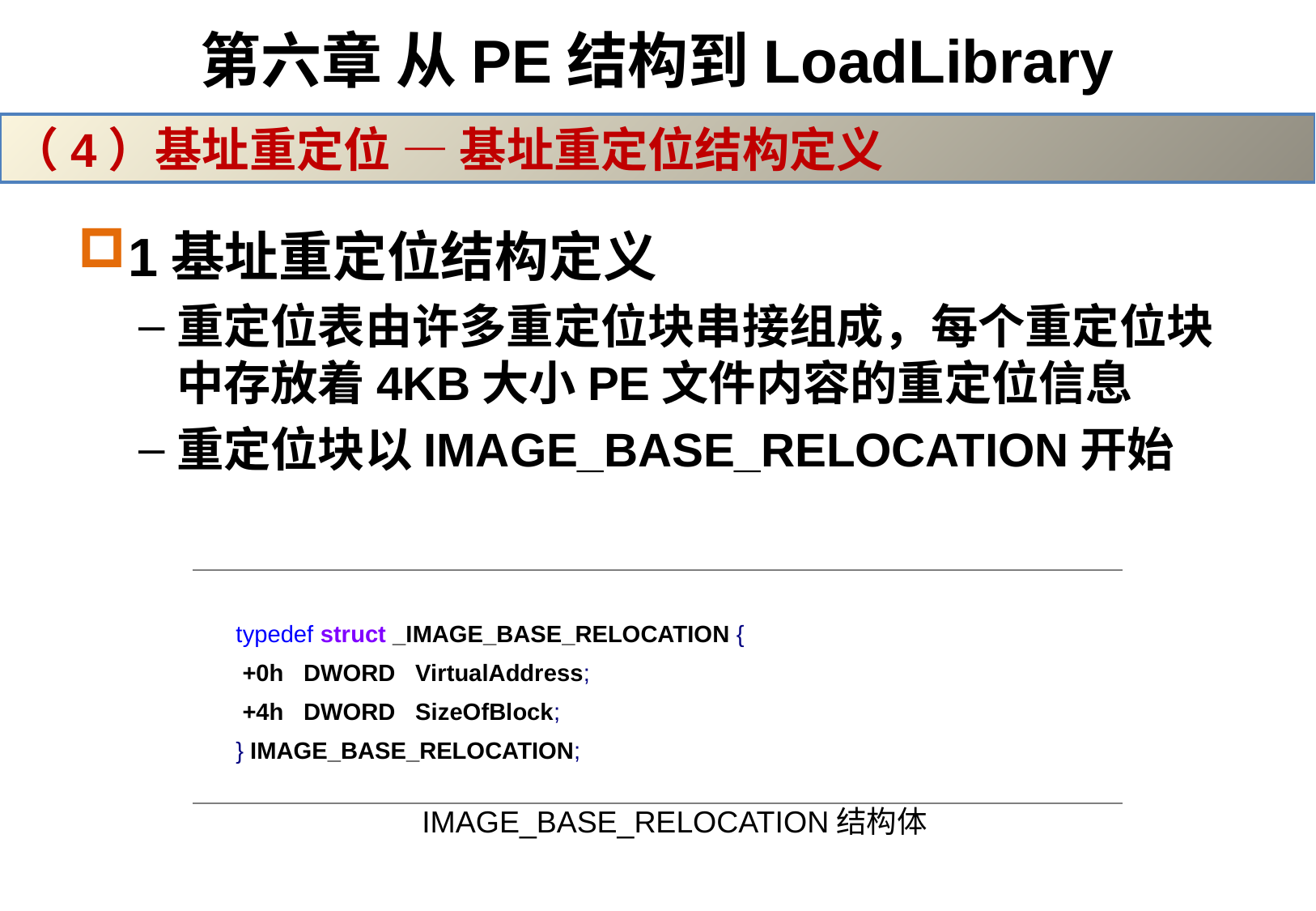

# 第六章 从PE结构到LoadLibrary
（4）基址重定位 — 基址重定位结构定义
1基址重定位结构定义
重定位表由许多重定位块串接组成，每个重定位块中存放着4KB大小PE文件内容的重定位信息
重定位块以IMAGE_BASE_RELOCATION开始
| typedef struct \_IMAGE\_BASE\_RELOCATION { +0h DWORD VirtualAddress; +4h DWORD SizeOfBlock; } IMAGE\_BASE\_RELOCATION; |
| --- |
| IMAGE\_BASE\_RELOCATION结构体 |